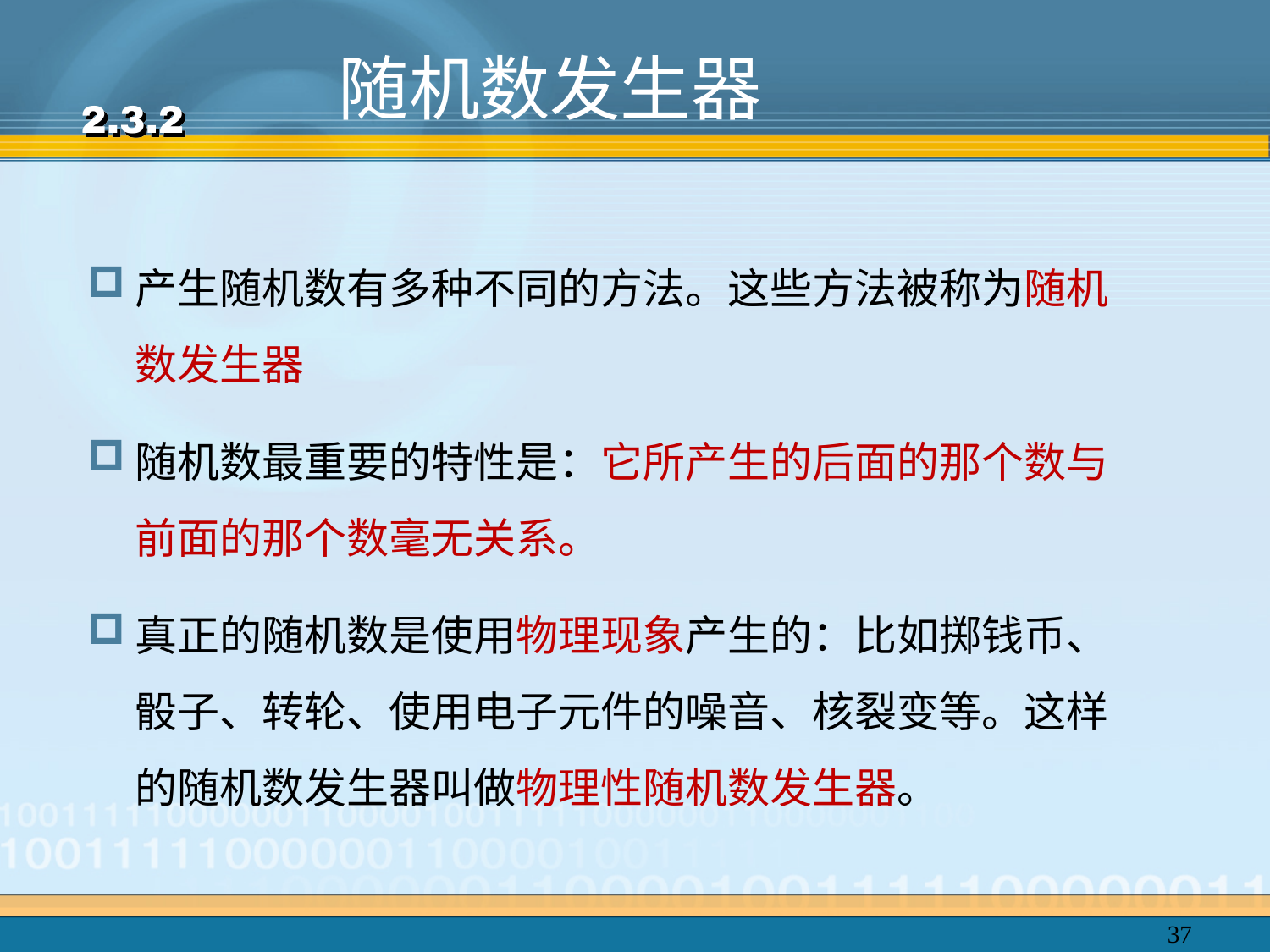

随机数发生器
2.3.2
产生随机数有多种不同的方法。这些方法被称为随机数发生器
随机数最重要的特性是：它所产生的后面的那个数与前面的那个数毫无关系。
真正的随机数是使用物理现象产生的：比如掷钱币、骰子、转轮、使用电子元件的噪音、核裂变等。这样的随机数发生器叫做物理性随机数发生器。
37